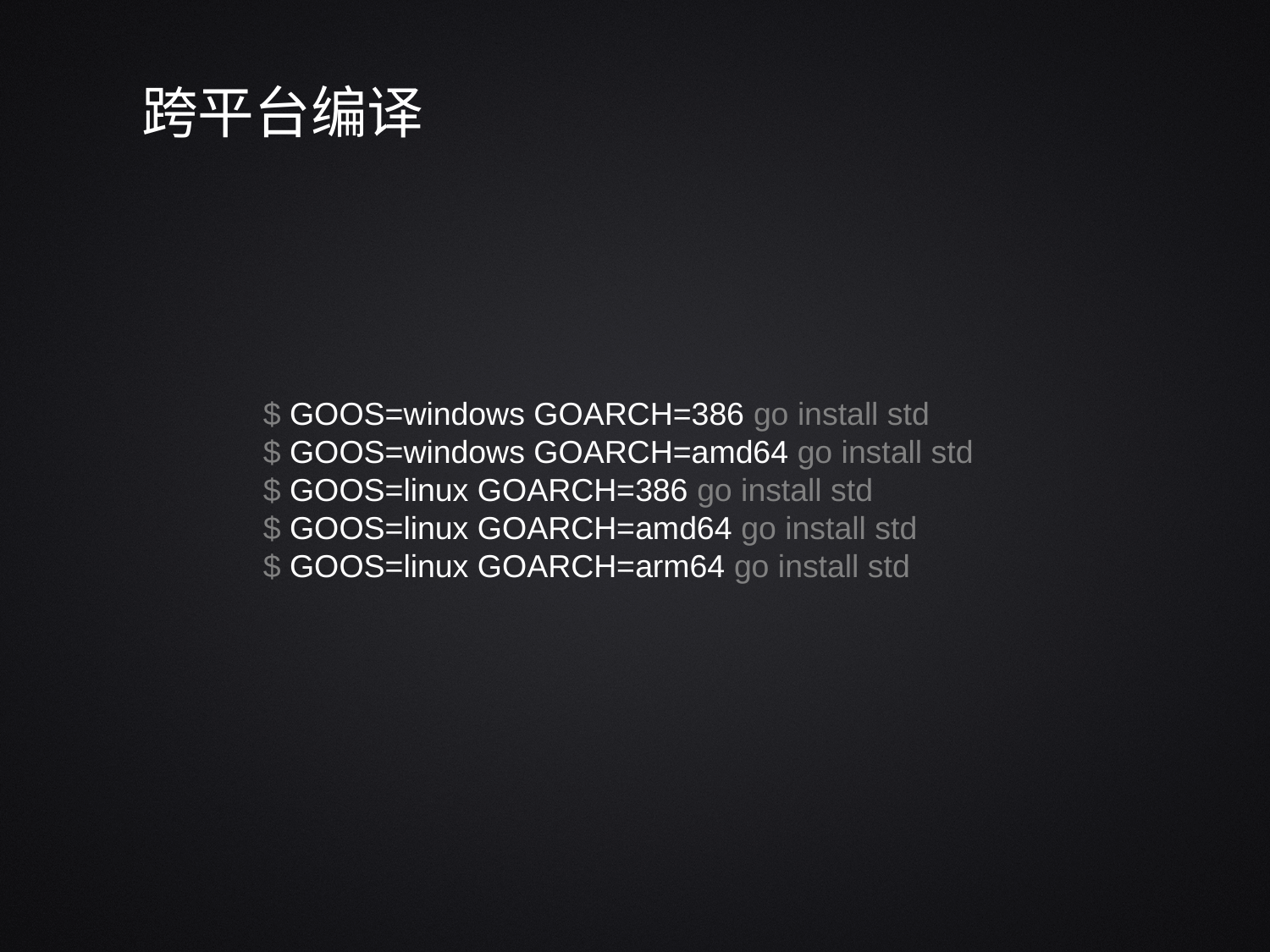

跨平台编译
$ GOOS=windows GOARCH=386 go install std
$ GOOS=windows GOARCH=amd64 go install std
$ GOOS=linux GOARCH=386 go install std
$ GOOS=linux GOARCH=amd64 go install std
$ GOOS=linux GOARCH=arm64 go install std